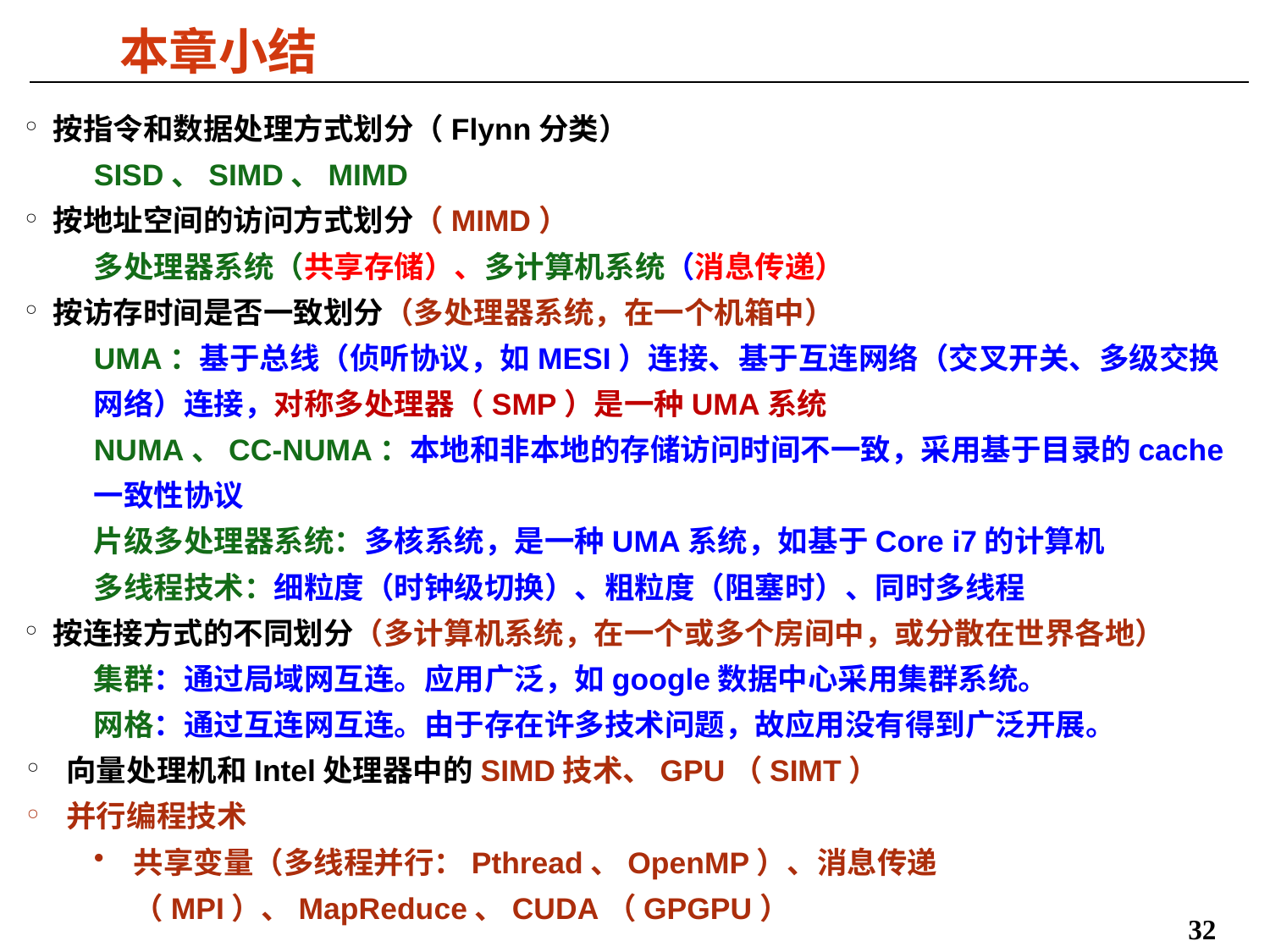

# 本章小结
按指令和数据处理方式划分（Flynn分类）
SISD、SIMD、MIMD
按地址空间的访问方式划分（MIMD）
多处理器系统（共享存储）、多计算机系统（消息传递）
按访存时间是否一致划分（多处理器系统，在一个机箱中）
UMA：基于总线（侦听协议，如MESI）连接、基于互连网络（交叉开关、多级交换网络）连接，对称多处理器（SMP）是一种UMA系统
NUMA、CC-NUMA：本地和非本地的存储访问时间不一致，采用基于目录的cache一致性协议
片级多处理器系统：多核系统，是一种UMA系统，如基于Core i7的计算机
多线程技术：细粒度（时钟级切换）、粗粒度（阻塞时）、同时多线程
按连接方式的不同划分（多计算机系统，在一个或多个房间中，或分散在世界各地）
集群：通过局域网互连。应用广泛，如google数据中心采用集群系统。
网格：通过互连网互连。由于存在许多技术问题，故应用没有得到广泛开展。
向量处理机和Intel处理器中的SIMD技术、GPU（SIMT）
并行编程技术
共享变量（多线程并行：Pthread、OpenMP）、消息传递（MPI）、MapReduce、CUDA（GPGPU）